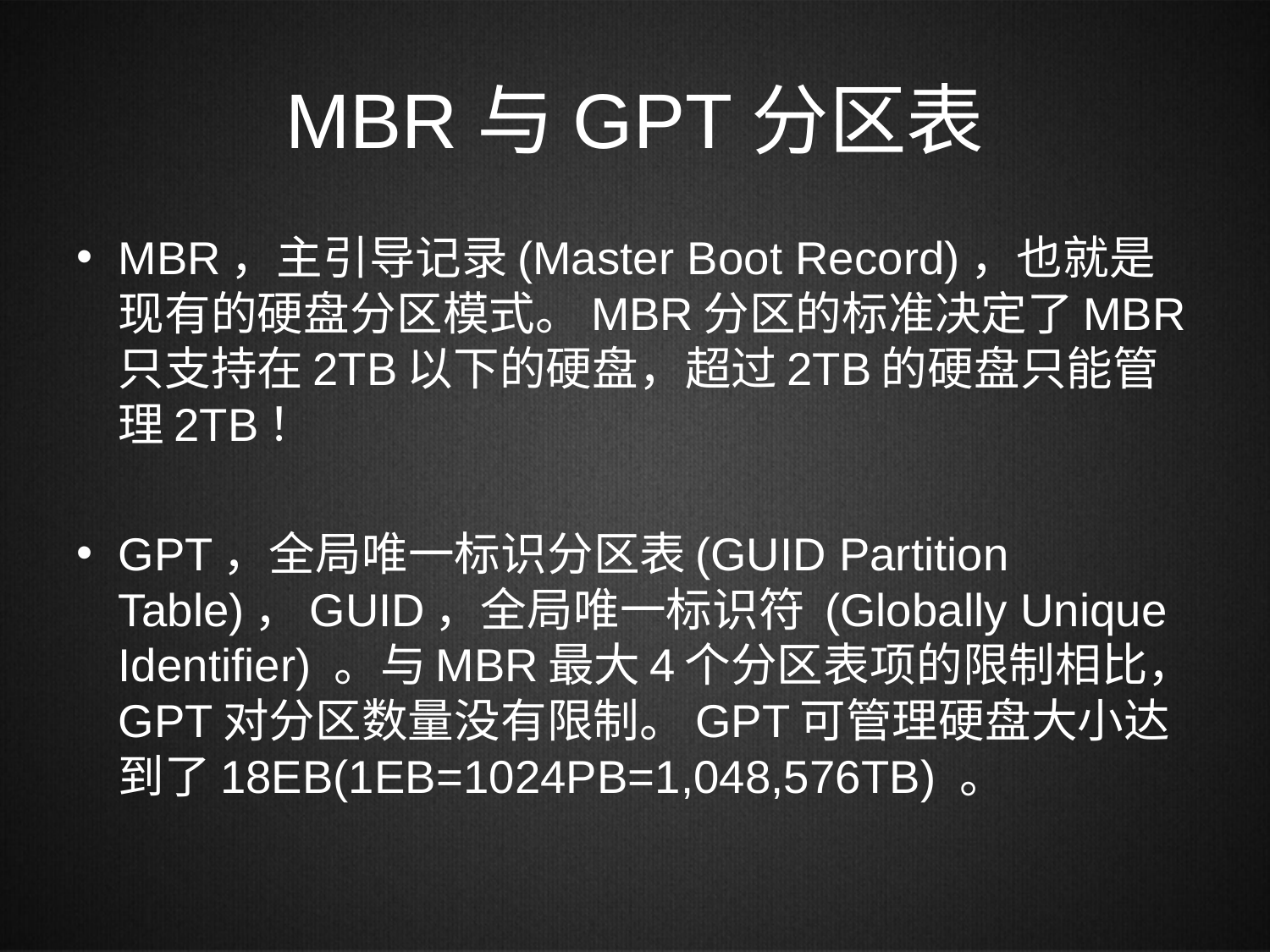

# MBR与GPT分区表
MBR，主引导记录(Master Boot Record)，也就是现有的硬盘分区模式。MBR分区的标准决定了MBR只支持在2TB以下的硬盘，超过2TB的硬盘只能管理2TB！

GPT，全局唯一标识分区表(GUID Partition Table)，GUID，全局唯一标识符 (Globally Unique Identifier) 。与MBR最大4个分区表项的限制相比，GPT对分区数量没有限制。GPT可管理硬盘大小达到了18EB(1EB=1024PB=1,048,576TB) 。